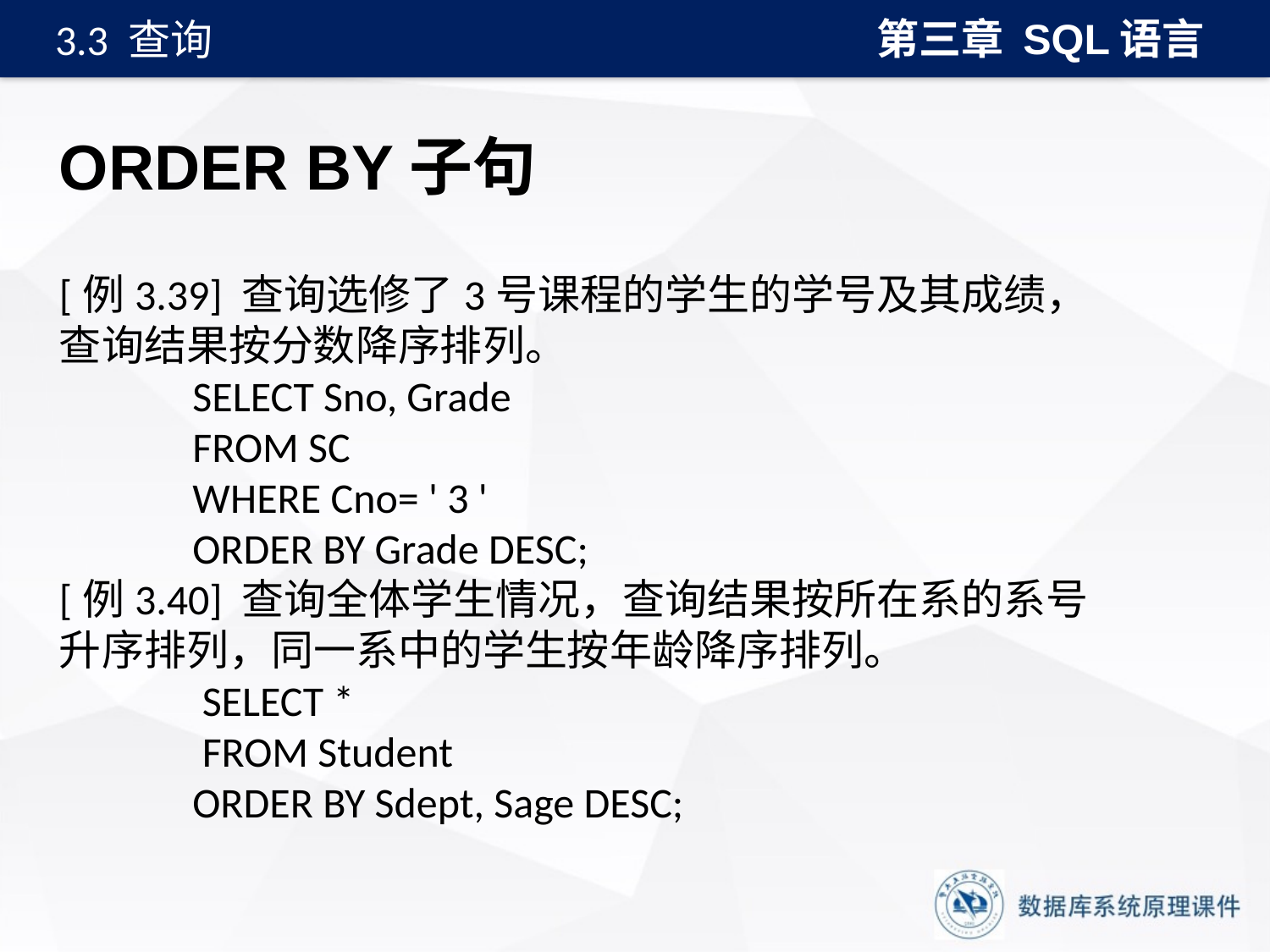

第三章 SQL语言
3.3 查询
# ORDER BY子句
[例3.39] 查询选修了3号课程的学生的学号及其成绩，查询结果按分数降序排列。
              SELECT Sno, Grade
              FROM SC
              WHERE Cno= ' 3 '
              ORDER BY Grade DESC;
[例3.40] 查询全体学生情况，查询结果按所在系的系号升序排列，同一系中的学生按年龄降序排列。
               SELECT *
               FROM Student
              ORDER BY Sdept, Sage DESC;